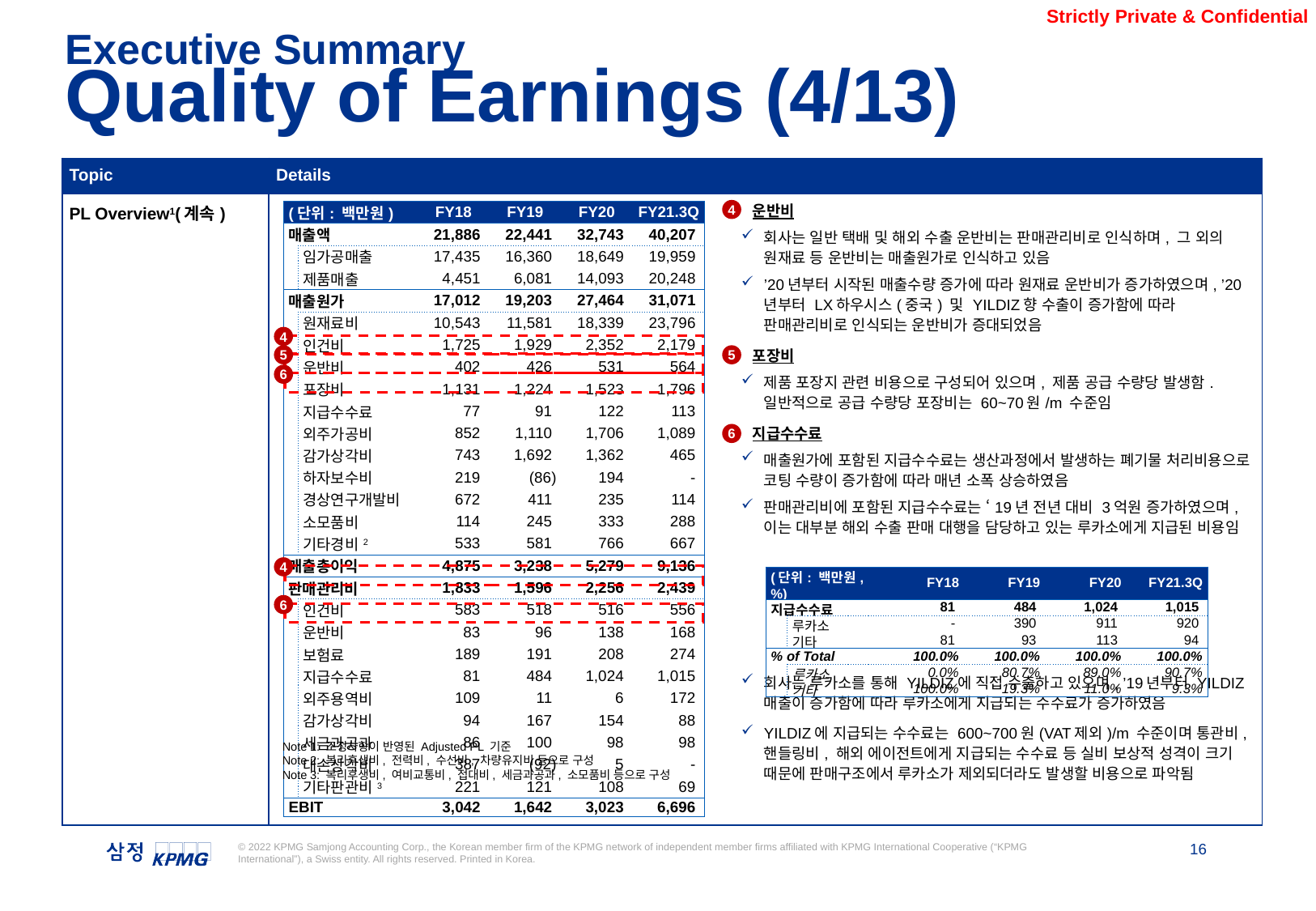

Executive Summary
Quality of Earnings (4/13)
| Topic | Details |
| --- | --- |
| PL Overview1(계속) | 운반비 회사는 일반 택배 및 해외 수출 운반비는 판매관리비로 인식하며, 그 외의 원재료 등 운반비는 매출원가로 인식하고 있음 ’20년부터 시작된 매출수량 증가에 따라 원재료 운반비가 증가하였으며, ’20년부터 LX하우시스(중국) 및 YILDIZ향 수출이 증가함에 따라 판매관리비로 인식되는 운반비가 증대되었음 포장비 제품 포장지 관련 비용으로 구성되어 있으며, 제품 공급 수량당 발생함. 일반적으로 공급 수량당 포장비는 60~70원/m 수준임 지급수수료 매출원가에 포함된 지급수수료는 생산과정에서 발생하는 폐기물 처리비용으로 코팅 수량이 증가함에 따라 매년 소폭 상승하였음 판매관리비에 포함된 지급수수료는 ‘19년 전년 대비 3억원 증가하였으며, 이는 대부분 해외 수출 판매 대행을 담당하고 있는 루카소에게 지급된 비용임 회사는 루카소를 통해 YILDIZ에 직접 수출하고 있으며, ’19년부터 YILDIZ 매출이 증가함에 따라 루카소에게 지급되는 수수료가 증가하였음 YILDIZ에 지급되는 수수료는 600~700원(VAT제외)/m 수준이며 통관비, 핸들링비, 해외 에이전트에게 지급되는 수수료 등 실비 보상적 성격이 크기 때문에 판매구조에서 루카소가 제외되더라도 발생할 비용으로 파악됨 |
4
| (단위: 백만원) |  | FY18 | FY19 | FY20 | FY21.3Q |
| --- | --- | --- | --- | --- | --- |
| 매출액 |  | 21,886 | 22,441 | 32,743 | 40,207 |
|  | 임가공매출 | 17,435 | 16,360 | 18,649 | 19,959 |
|  | 제품매출 | 4,451 | 6,081 | 14,093 | 20,248 |
| 매출원가 |  | 17,012 | 19,203 | 27,464 | 31,071 |
|  | 원재료비 | 10,543 | 11,581 | 18,339 | 23,796 |
|  | 인건비 | 1,725 | 1,929 | 2,352 | 2,179 |
|  | 운반비 | 402 | 426 | 531 | 564 |
|  | 포장비 | 1,131 | 1,224 | 1,523 | 1,796 |
|  | 지급수수료 | 77 | 91 | 122 | 113 |
|  | 외주가공비 | 852 | 1,110 | 1,706 | 1,089 |
|  | 감가상각비 | 743 | 1,692 | 1,362 | 465 |
|  | 하자보수비 | 219 | (86) | 194 | - |
|  | 경상연구개발비 | 672 | 411 | 235 | 114 |
|  | 소모품비 | 114 | 245 | 333 | 288 |
|  | 기타경비2 | 533 | 581 | 766 | 667 |
| 매출총이익 |  | 4,875 | 3,238 | 5,279 | 9,136 |
| 판매관리비 |  | 1,833 | 1,596 | 2,256 | 2,439 |
|  | 인건비 | 583 | 518 | 516 | 556 |
|  | 운반비 | 83 | 96 | 138 | 168 |
|  | 보험료 | 189 | 191 | 208 | 274 |
|  | 지급수수료 | 81 | 484 | 1,024 | 1,015 |
|  | 외주용역비 | 109 | 11 | 6 | 172 |
|  | 감가상각비 | 94 | 167 | 154 | 88 |
|  | 세금과공과 | 86 | 100 | 98 | 98 |
|  | 대손상각비 | 387 | (92) | 5 | - |
|  | 기타판관비3 | 221 | 121 | 108 | 69 |
| EBIT |  | 3,042 | 1,642 | 3,023 | 6,696 |
4

5
5

6

6
4

| (단위: 백만원, %) |  | FY18 | FY19 | FY20 | FY21.3Q |
| --- | --- | --- | --- | --- | --- |
| 지급수수료 |  | 81 | 484 | 1,024 | 1,015 |
|  | 루카소 | - | 390 | 911 | 920 |
|  | 기타 | 81 | 93 | 113 | 94 |
| % of Total |  | 100.0% | 100.0% | 100.0% | 100.0% |
|  | 루카소 | 0.0% | 80.7% | 89.0% | 90.7% |
|  | 기타 | 100.0% | 19.3% | 11.0% | 9.3% |
6

Note 1: 조정사항이 반영된 Adjusted PL 기준
Note 2: 복리후생비, 전력비, 수선비, 차량유지비 등으로 구성
Note 3: 복리후생비, 여비교통비, 접대비, 세금과공과, 소모품비 등으로 구성